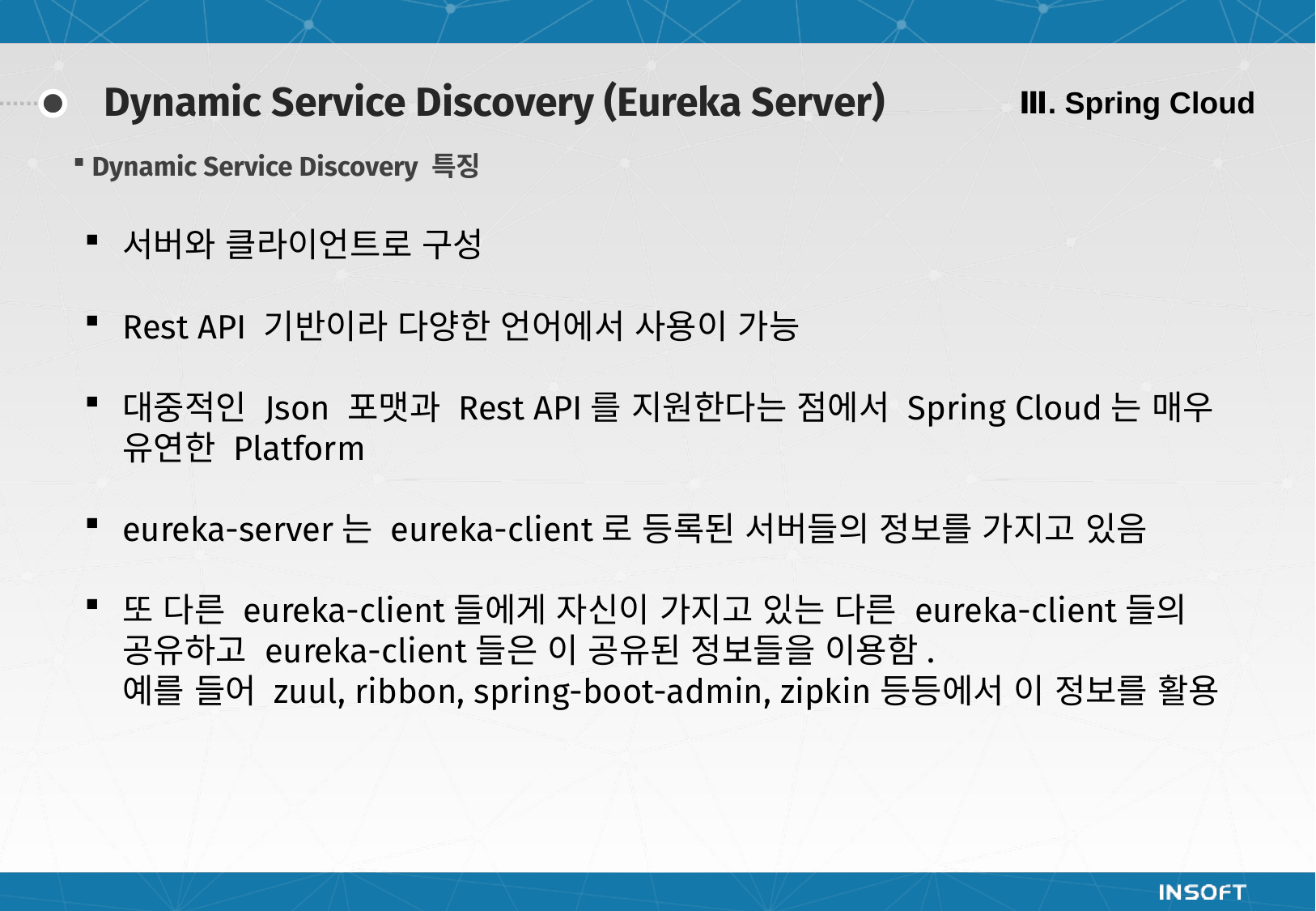

Ⅲ. Spring Cloud
Dynamic Service Discovery (Eureka Server)

Dynamic Service Discovery 특징
서버와 클라이언트로 구성

Rest API 기반이라 다양한 언어에서 사용이 가능

대중적인 Json 포맷과 Rest API를 지원한다는 점에서 Spring Cloud는 매우 유연한 Platform

eureka-server는 eureka-client로 등록된 서버들의 정보를 가지고 있음

또 다른 eureka-client들에게 자신이 가지고 있는 다른 eureka-client들의 공유하고 eureka-client들은 이 공유된 정보들을 이용함.
예를 들어 zuul, ribbon, spring-boot-admin, zipkin등등에서 이 정보를 활용